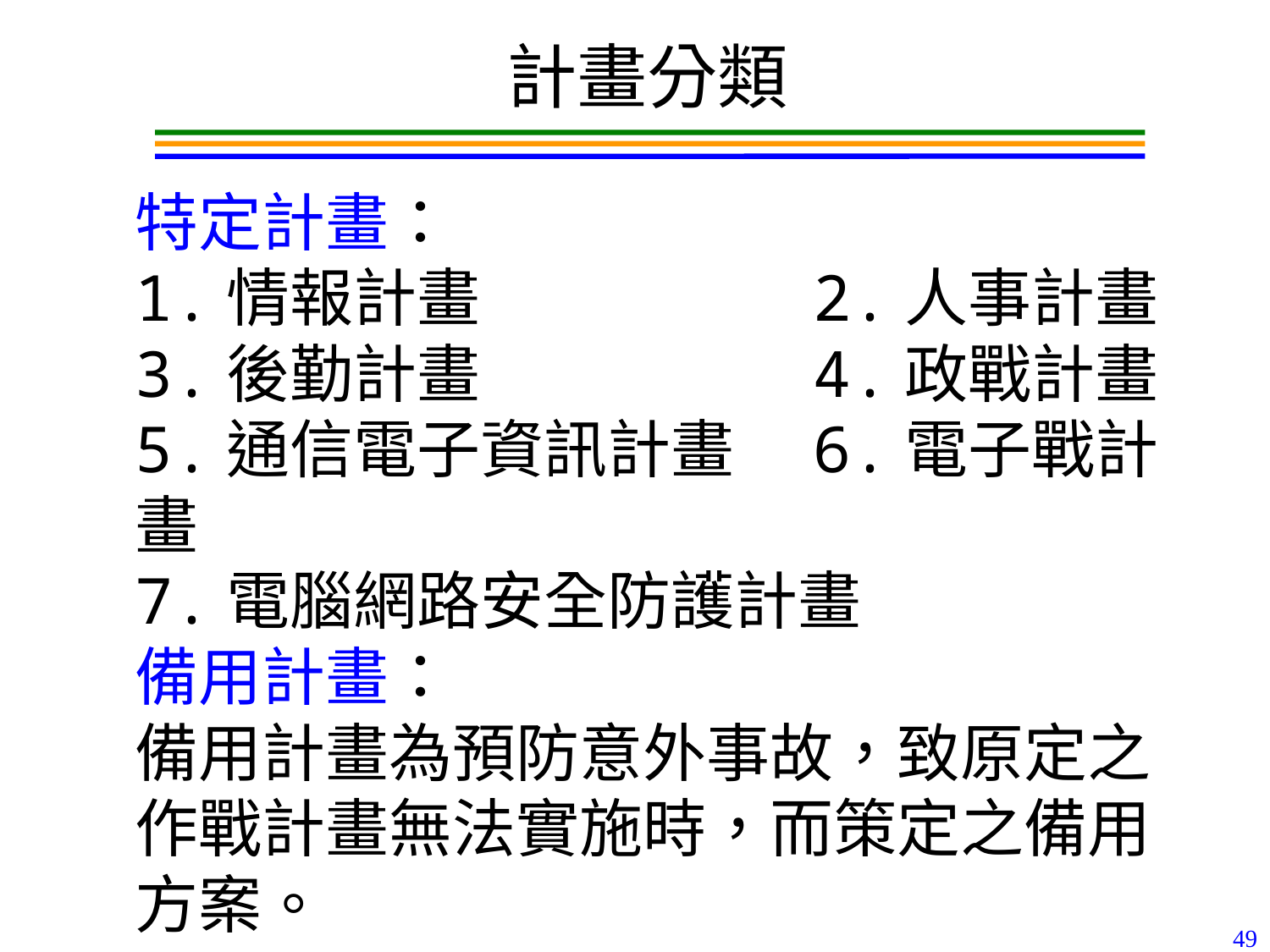

計畫分類
特定計畫：
1.情報計畫　　　　　2.人事計畫
3.後勤計畫　　　　　4.政戰計畫
5.通信電子資訊計畫　6.電子戰計畫
7.電腦網路安全防護計畫
備用計畫：
備用計畫為預防意外事故，致原定之作戰計畫無法實施時，而策定之備用方案。
49